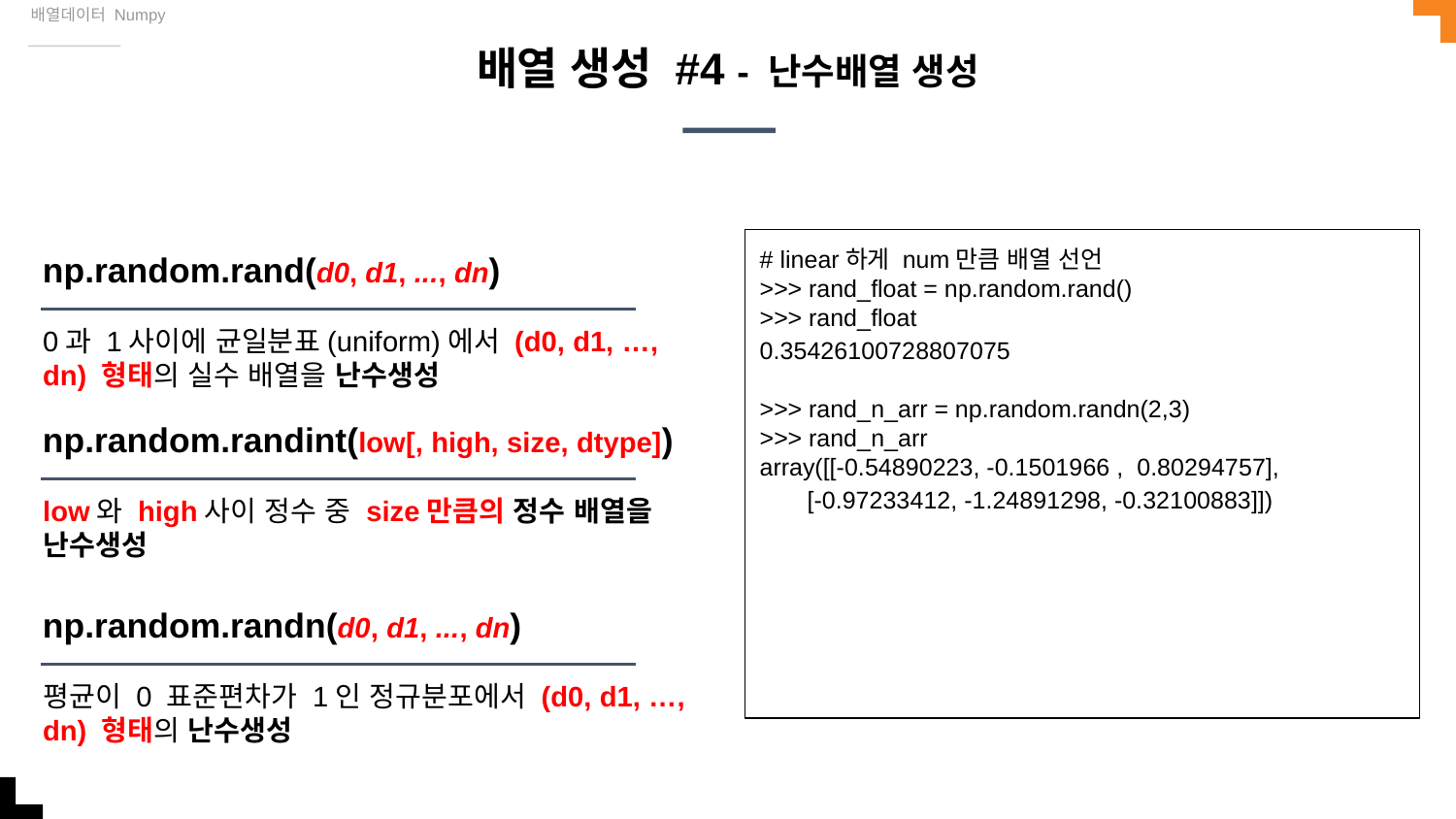

배열데이터 Numpy

# 배열 생성 #4 - 난수배열 생성
np.random.rand(d0, d1, ..., dn)
# linear하게 num만큼 배열 선언
>>> rand_float = np.random.rand()
>>> rand_float
0.35426100728807075

>>> rand_n_arr = np.random.randn(2,3)
>>> rand_n_arr
array([[-0.54890223, -0.1501966 ,  0.80294757],
       [-0.97233412, -1.24891298, -0.32100883]])

0과 1사이에 균일분표(uniform)에서 (d0, d1, …, dn) 형태의 실수 배열을 난수생성

np.random.randint(low[, high, size, dtype])
low와 high사이 정수 중 size만큼의 정수 배열을 난수생성

np.random.randn(d0, d1, ..., dn)
평균이 0 표준편차가 1인 정규분포에서 (d0, d1, …, dn) 형태의 난수생성